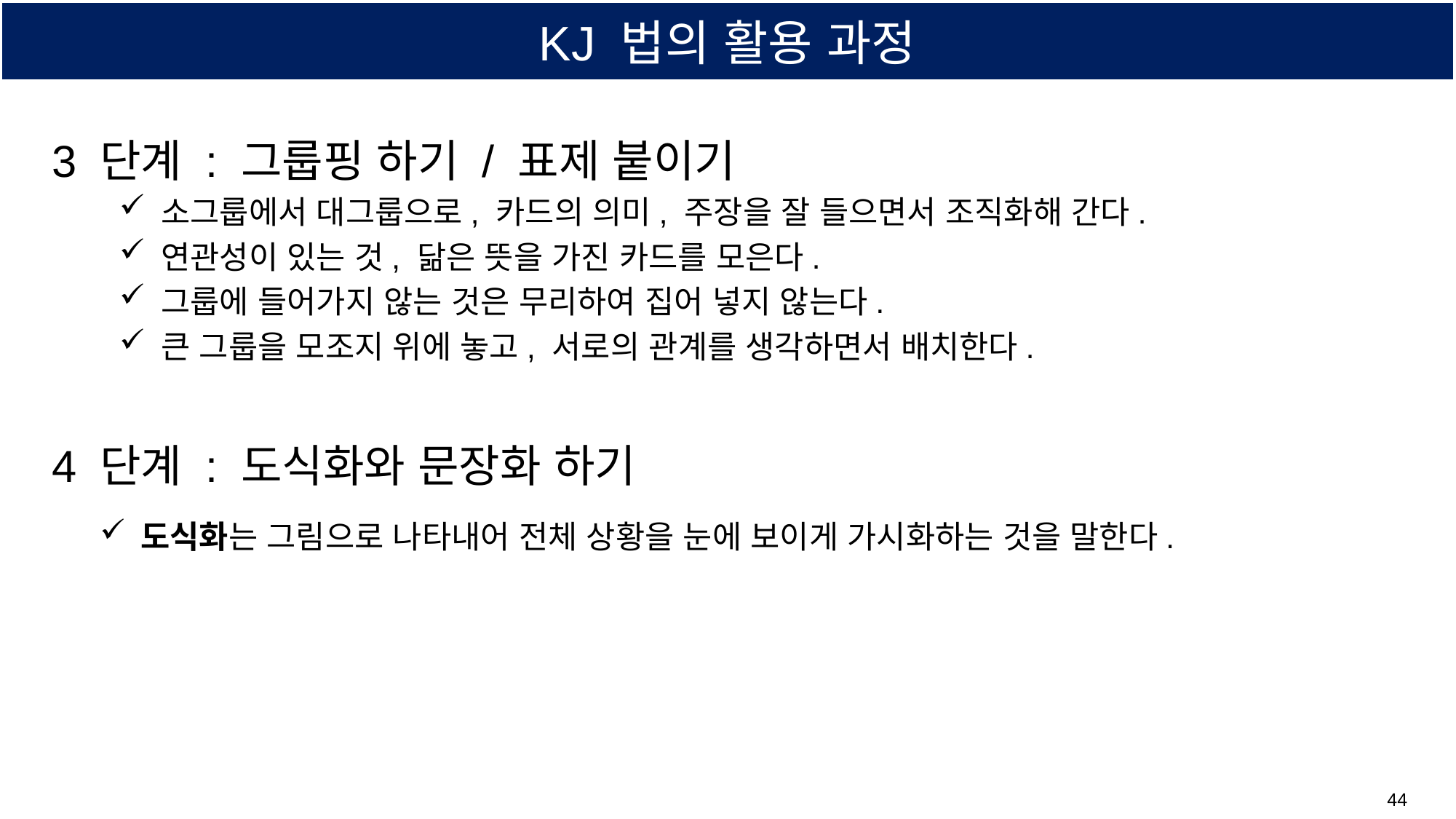

# KJ 법의 활용 과정
3 단계 : 그룹핑 하기 / 표제 붙이기
소그룹에서 대그룹으로, 카드의 의미, 주장을 잘 들으면서 조직화해 간다.
연관성이 있는 것, 닮은 뜻을 가진 카드를 모은다.
그룹에 들어가지 않는 것은 무리하여 집어 넣지 않는다.
큰 그룹을 모조지 위에 놓고, 서로의 관계를 생각하면서 배치한다.
4 단계 : 도식화와 문장화 하기
도식화는 그림으로 나타내어 전체 상황을 눈에 보이게 가시화하는 것을 말한다.